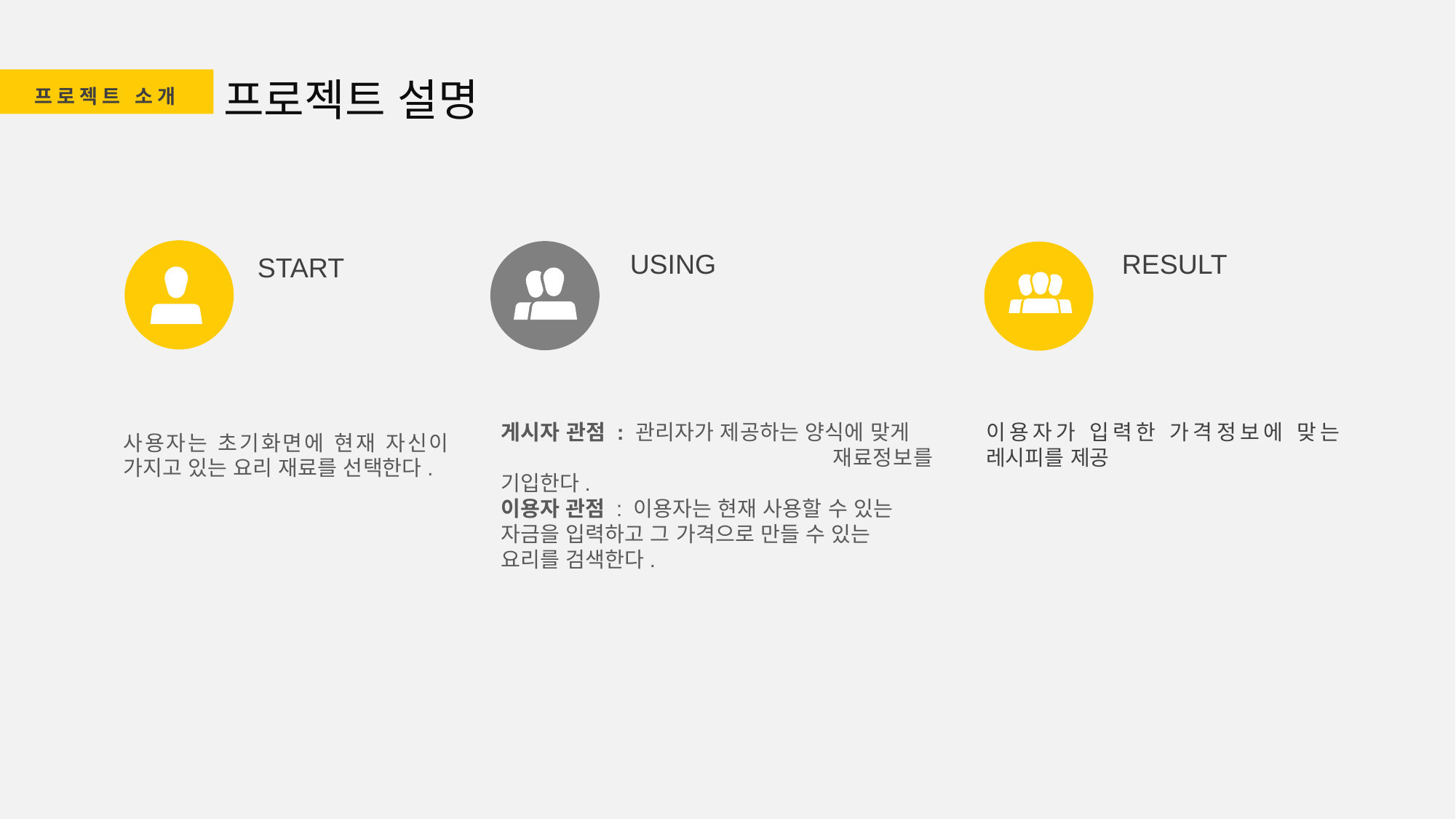

프로젝트 설명
프로젝트 소개

USING
RESULT

START

게시자 관점 : 관리자가 제공하는 양식에 맞게                                                         재료정보를 기입한다.
이용자 관점 : 이용자는 현재 사용할 수 있는
자금을 입력하고 그 가격으로 만들 수 있는
요리를 검색한다.
이용자가 입력한 가격정보에 맞는 레시피를 제공
사용자는 초기화면에 현재 자신이 가지고 있는 요리 재료를 선택한다.